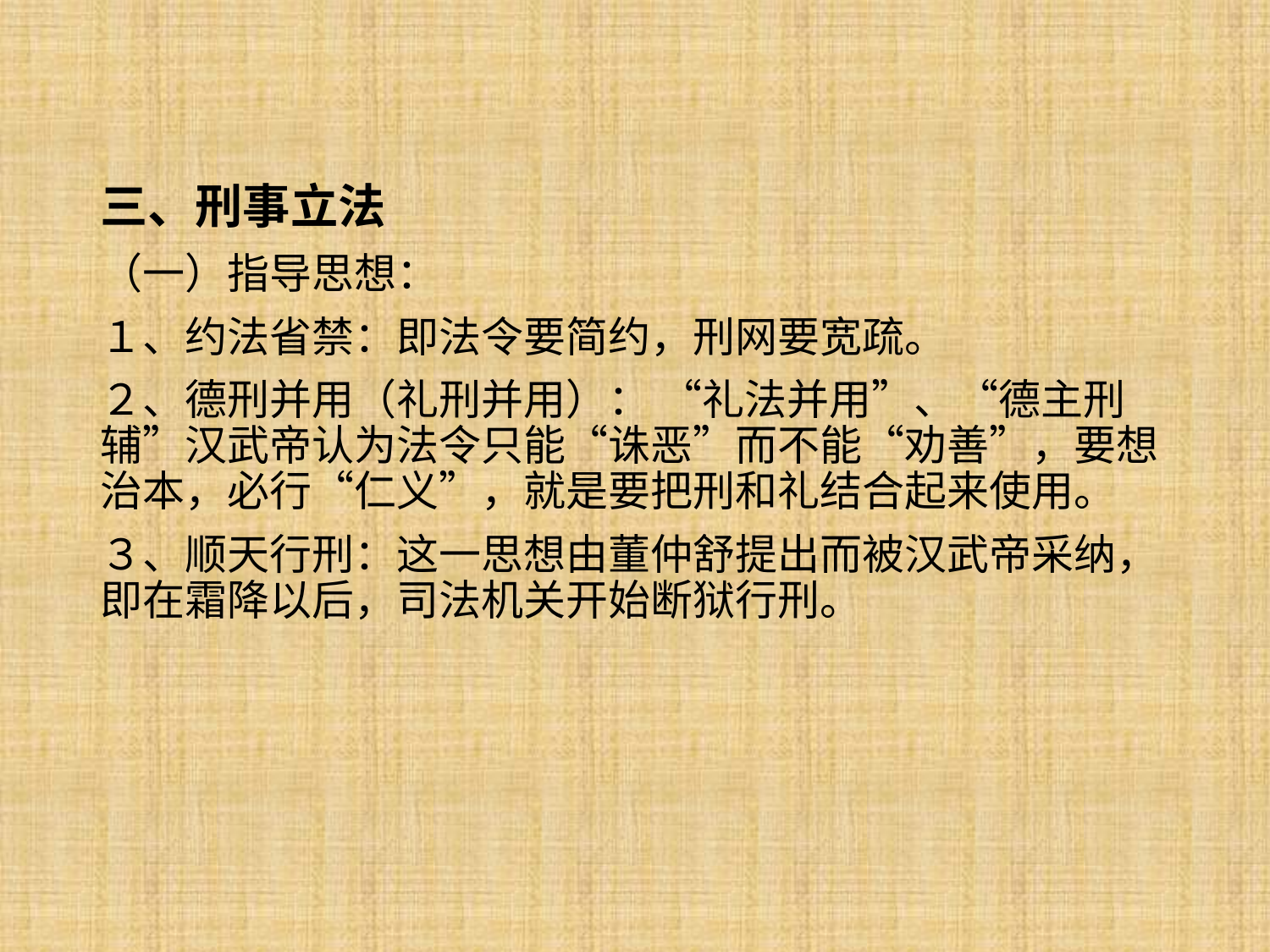

三、刑事立法
（一）指导思想：
１、约法省禁：即法令要简约，刑网要宽疏。
２、德刑并用（礼刑并用）： “礼法并用”、“德主刑辅”汉武帝认为法令只能“诛恶”而不能“劝善”，要想治本，必行“仁义”，就是要把刑和礼结合起来使用。
３、顺天行刑：这一思想由董仲舒提出而被汉武帝采纳， 即在霜降以后，司法机关开始断狱行刑。